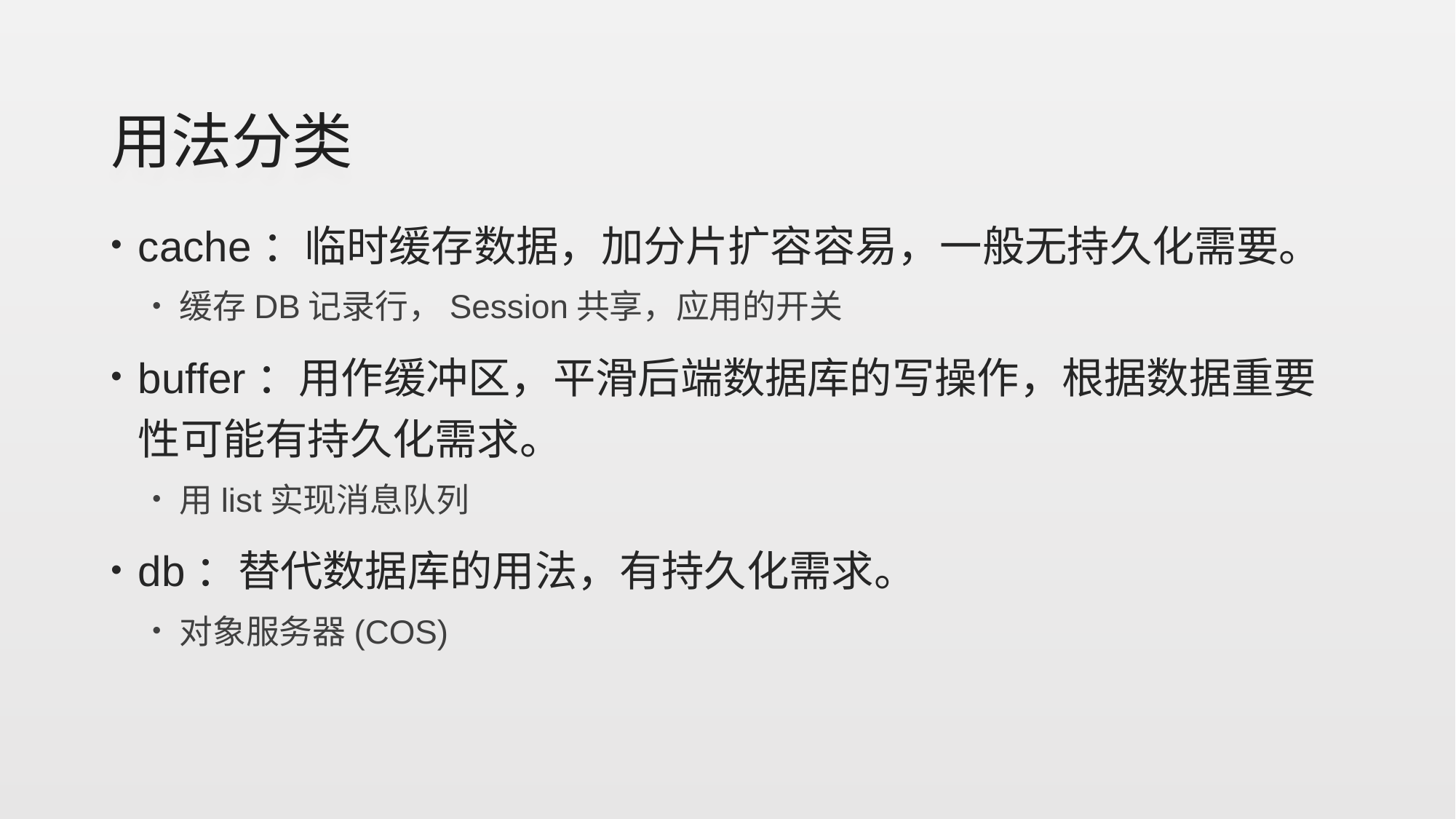

# 用法分类
cache：临时缓存数据，加分片扩容容易，一般无持久化需要。
缓存DB记录行，Session共享，应用的开关
buffer：用作缓冲区，平滑后端数据库的写操作，根据数据重要性可能有持久化需求。
用list实现消息队列
db：替代数据库的用法，有持久化需求。
对象服务器(COS)